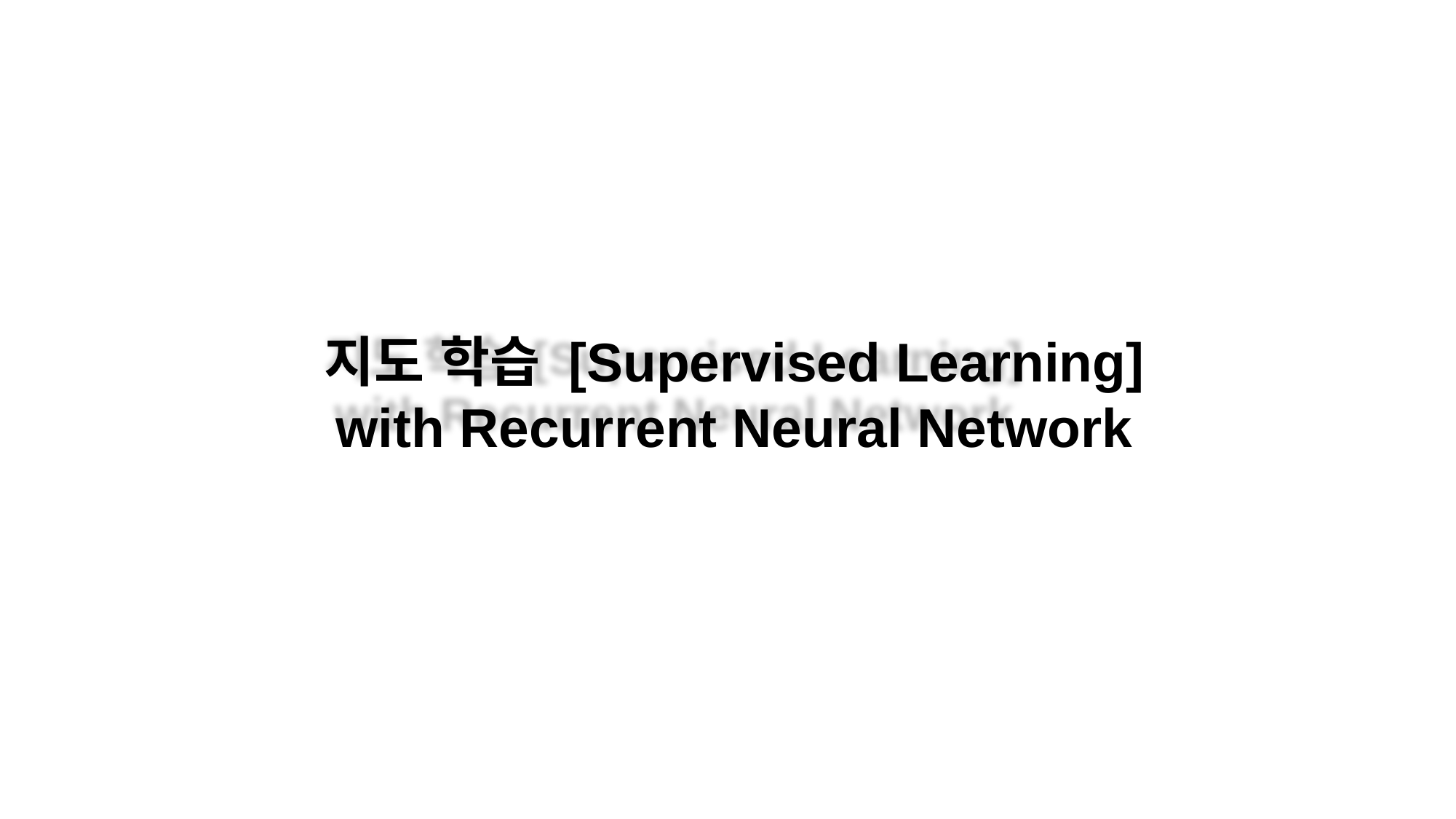

지도 학습 [Supervised Learning]
with Recurrent Neural Network